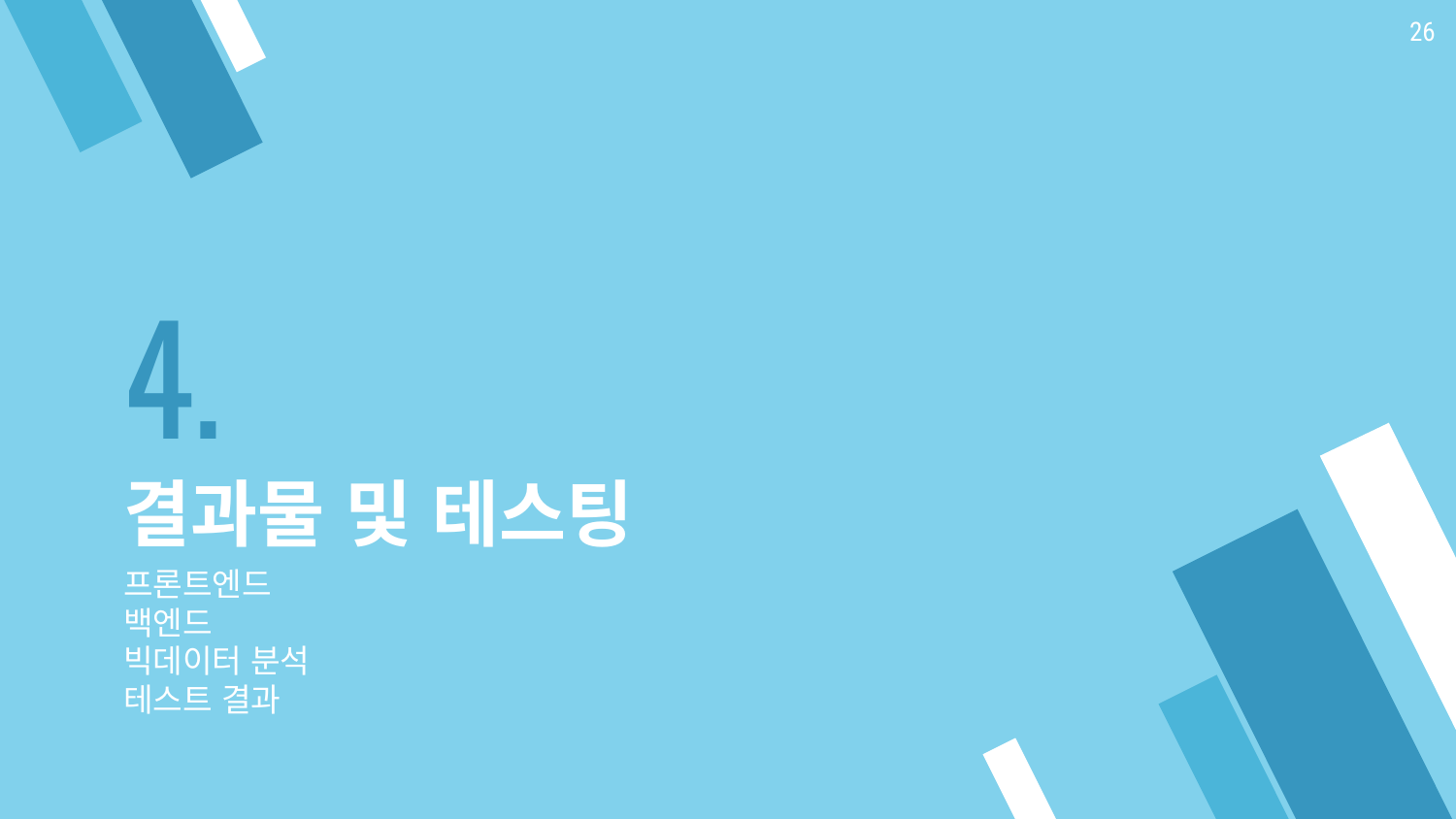

26
# 4.
결과물 및 테스팅
프론트엔드
백엔드
빅데이터 분석
테스트 결과